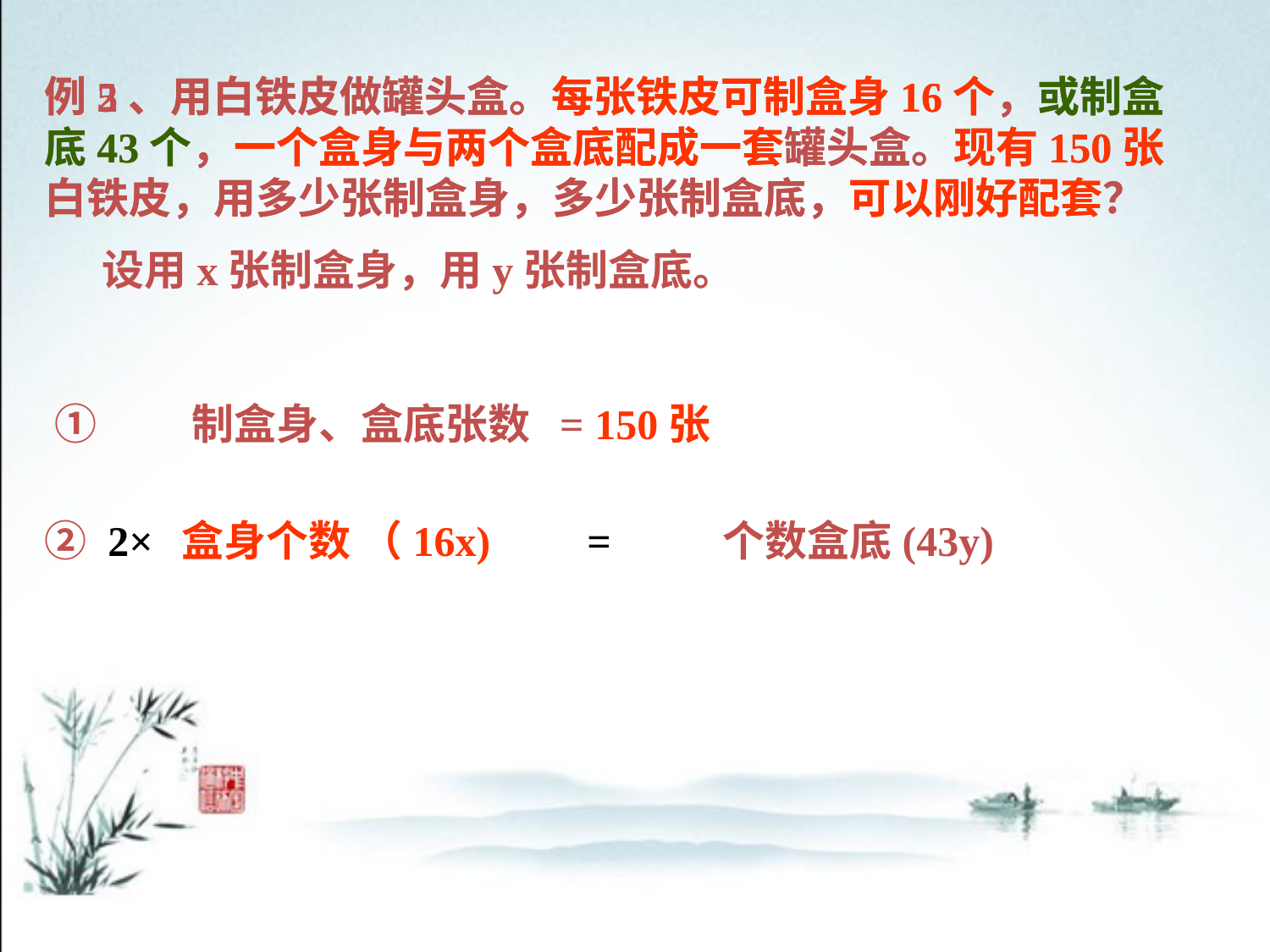

例2、用白铁皮做罐头盒。每张铁皮可制盒身16个，或制盒底43个，一个盒身与两个盒底配成一套罐头盒。现有150张白铁皮，用多少张制盒身，多少张制盒底，可以刚好配套？
例5、用白铁皮做罐头盒。每张铁皮可制盒身16个，或制盒底43个，一个盒身与两个盒底配成一套罐头盒。现有150张白铁皮，用多少张制盒身，多少张制盒底，可以刚好配套？
     设用x张制盒身，用y张制盒底。
①　　制盒身、盒底张数  = 150张
②　　盒身个数 （16x)                     个数盒底(43y)
2×                                         =